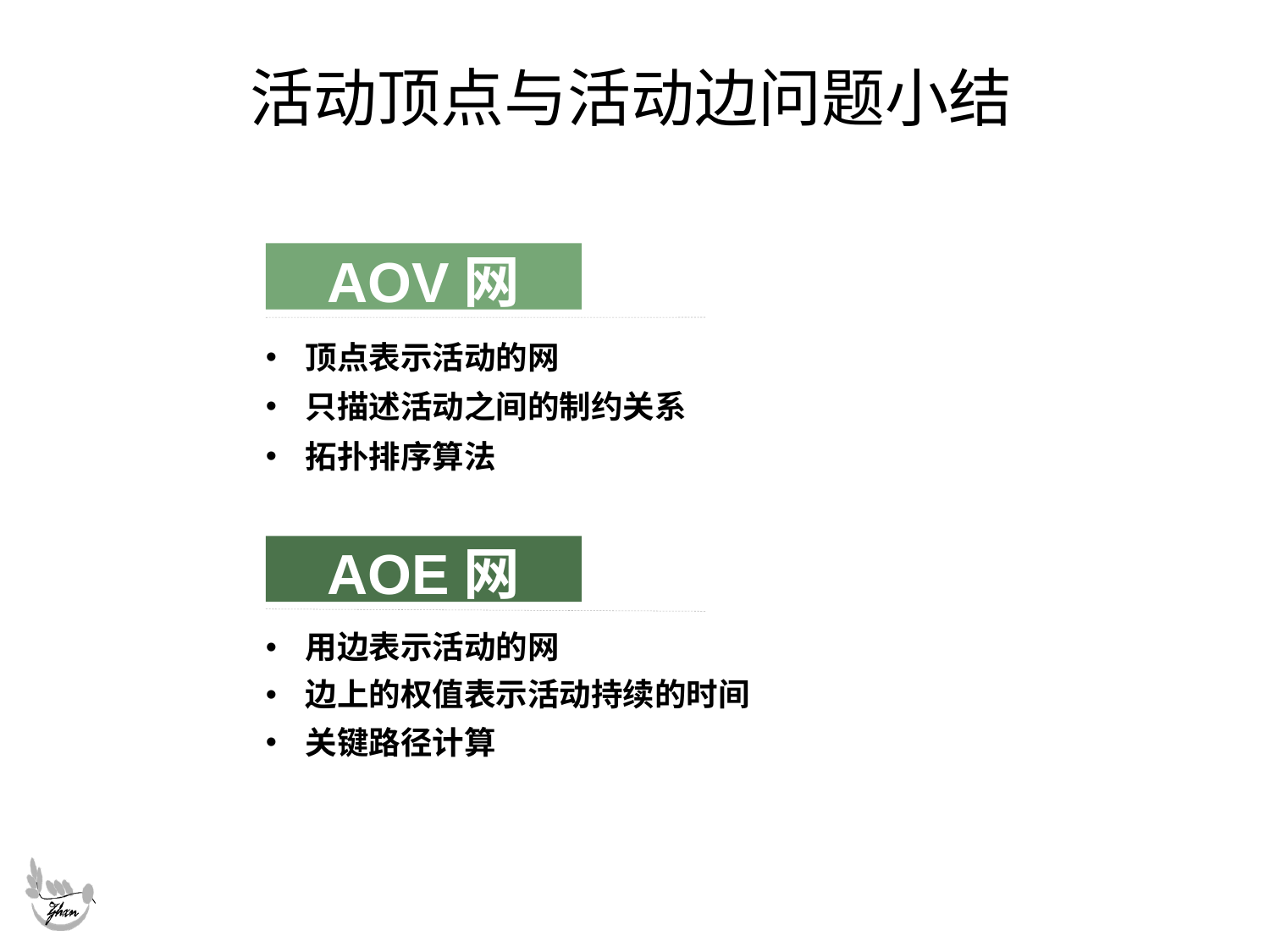

# 活动顶点与活动边问题小结
AOV网
顶点表示活动的网
只描述活动之间的制约关系
拓扑排序算法
AOE网
用边表示活动的网
边上的权值表示活动持续的时间
关键路径计算
175